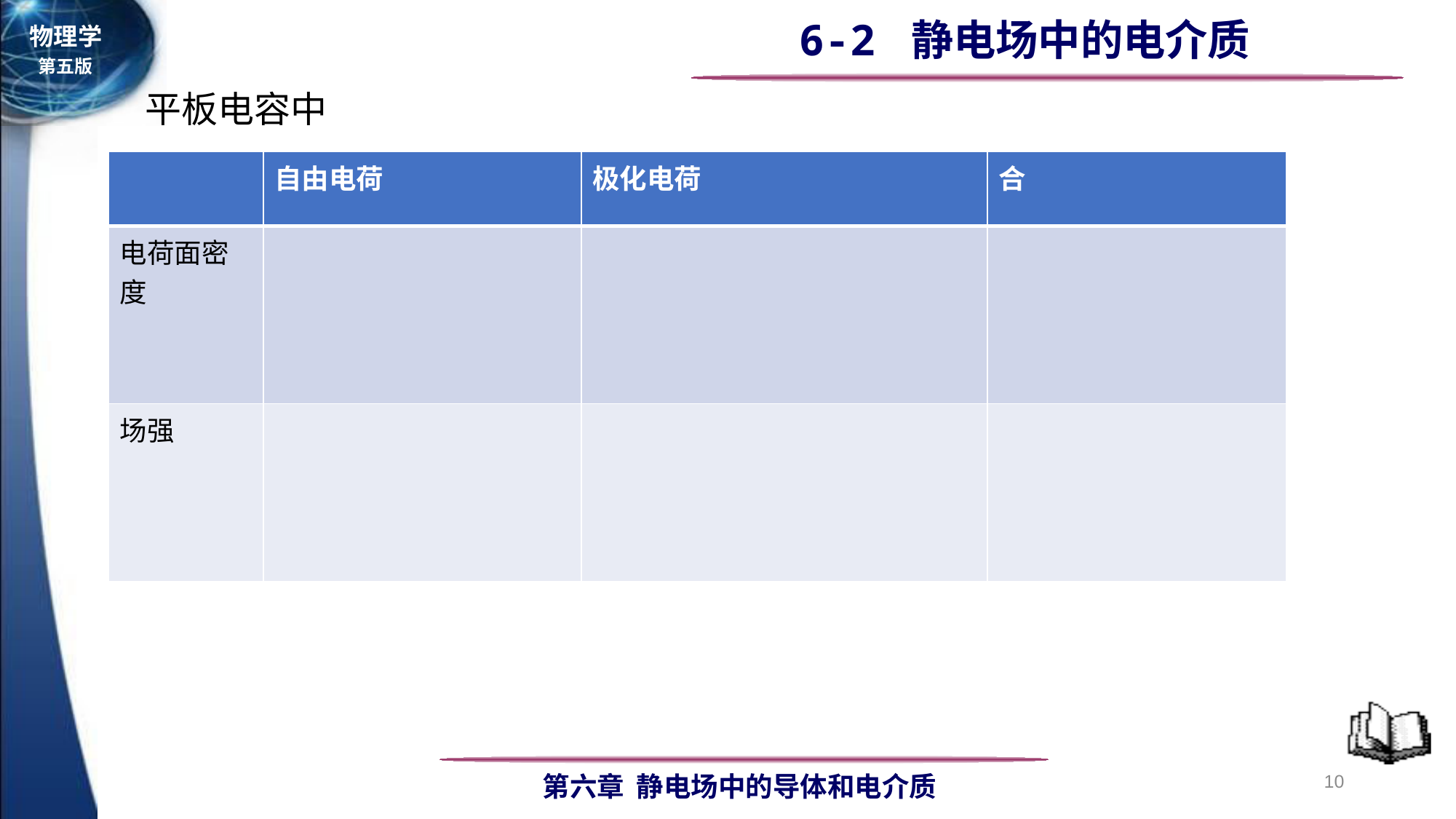

平板电容中
|  | 自由电荷 | 极化电荷 | 合 |
| --- | --- | --- | --- |
| 电荷面密度 |  |  |  |
| 场强 |  |  |  |
10